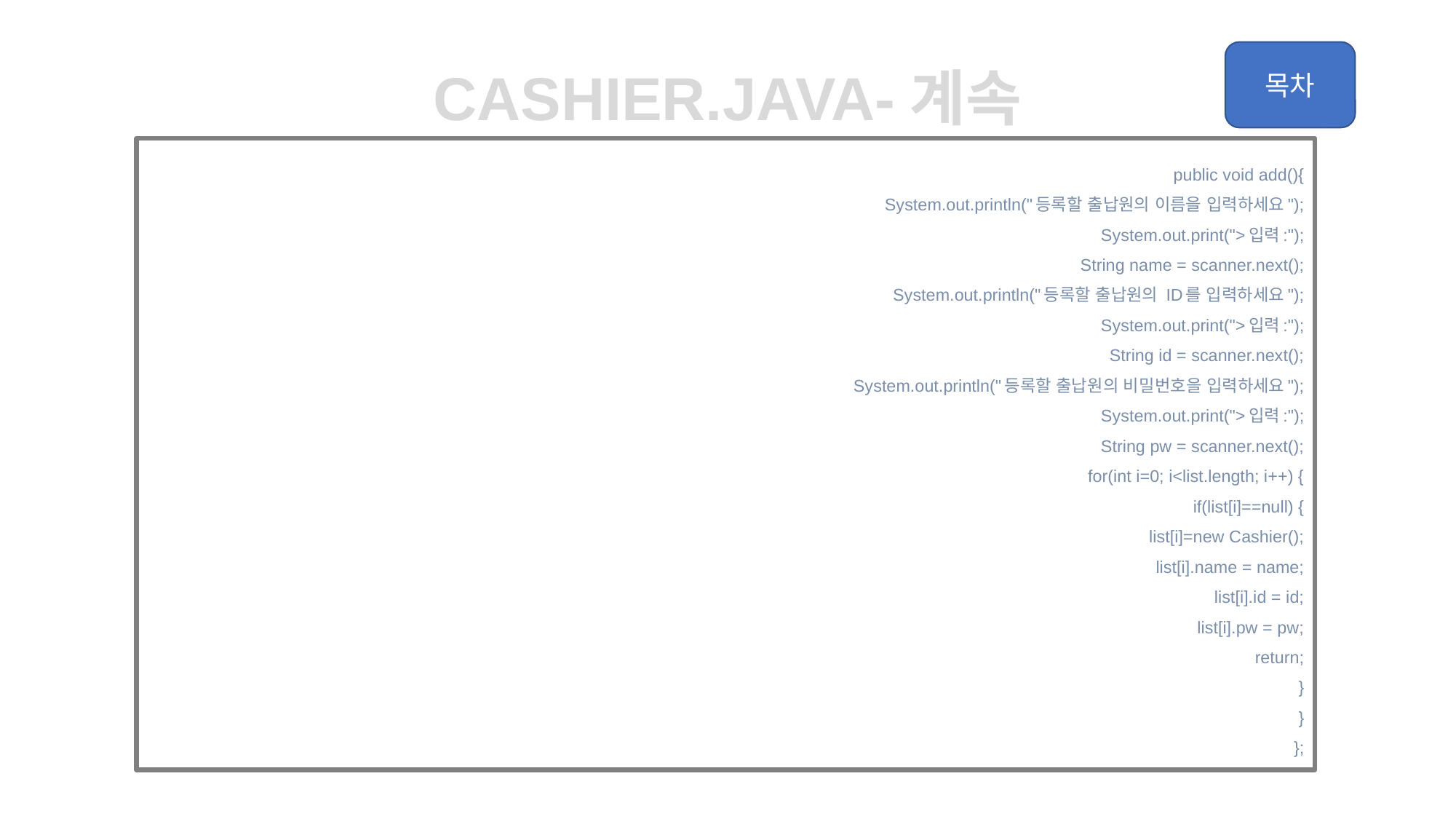

Cashier.java-계속

	public void add(){
		System.out.println("등록할 출납원의 이름을 입력하세요");
		System.out.print(">입력:");
		String name = scanner.next();
		System.out.println("등록할 출납원의 ID를 입력하세요");
		System.out.print(">입력:");
		String id = scanner.next();
		System.out.println("등록할 출납원의 비밀번호을 입력하세요");
		System.out.print(">입력:");
		String pw = scanner.next();
		for(int i=0; i<list.length; i++) {
			if(list[i]==null) {
				list[i]=new Cashier();
				list[i].name = name;
				list[i].id = id;
				list[i].pw = pw;
				return;
			}
		}
	};